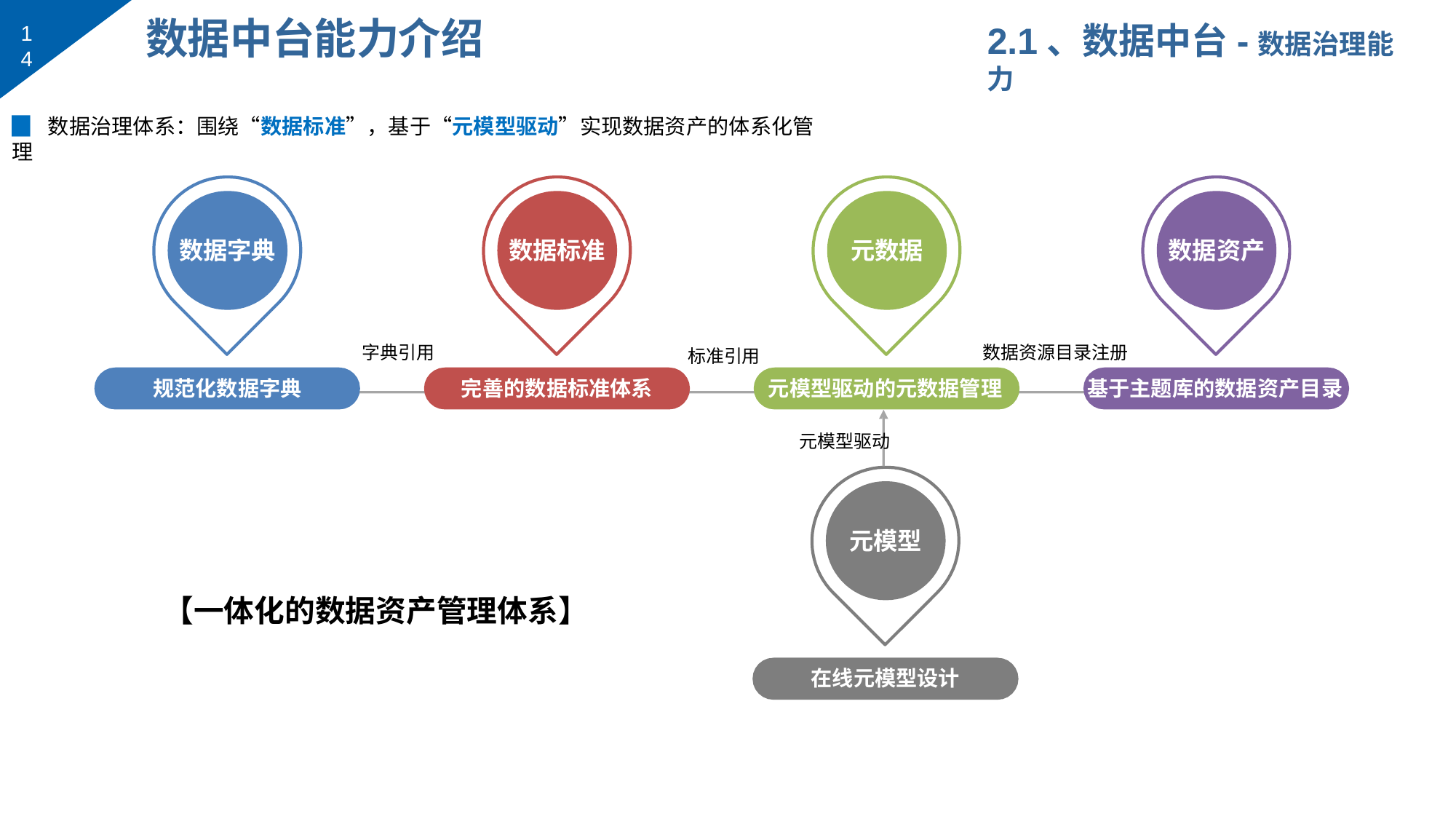

# 数据中台能力介绍
2.1、数据中台-数据治理能力
14
▉	数据治理体系：围绕“数据标准”，基于“元模型驱动”实现数据资产的体系化管理

数据字典
数据标准
元数据
数据资产
数据资源目录注册
元模型驱动的元数据管理	基于主题库的数据资产目录
字典引用
标准引用

规范化数据字典
完善的数据标准体系

元模型驱动

元模型
【一体化的数据资产管理体系】

在线元模型设计